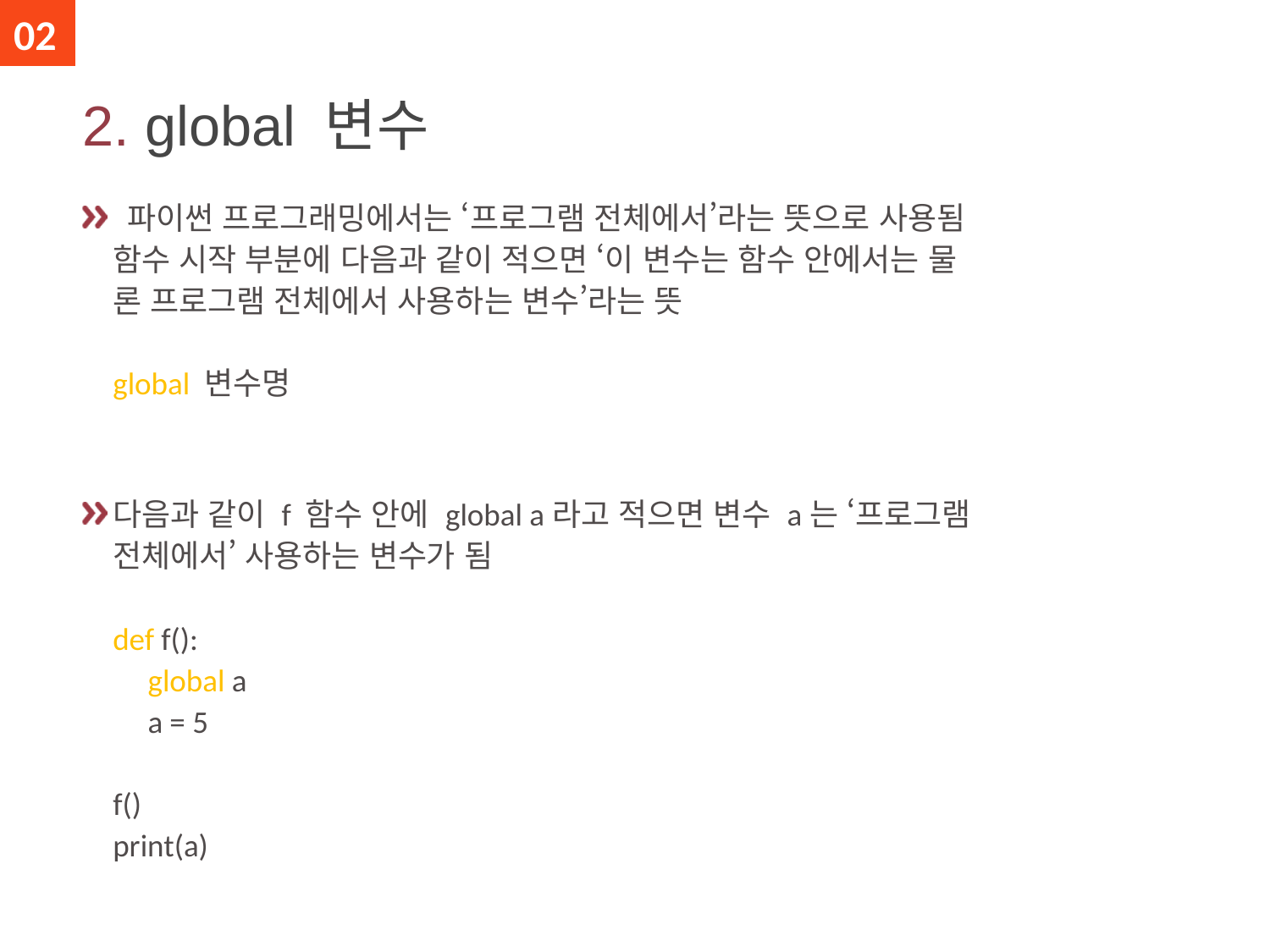

02
# 2. global 변수
 파이썬 프로그래밍에서는 ‘프로그램 전체에서’라는 뜻으로 사용됨
함수 시작 부분에 다음과 같이 적으면 ‘이 변수는 함수 안에서는 물
론 프로그램 전체에서 사용하는 변수’라는 뜻
global 변수명
다음과 같이 f 함수 안에 global a라고 적으면 변수 a는 ‘프로그램
전체에서’ 사용하는 변수가 됨
def f():
     global a
     a = 5
f()
print(a)